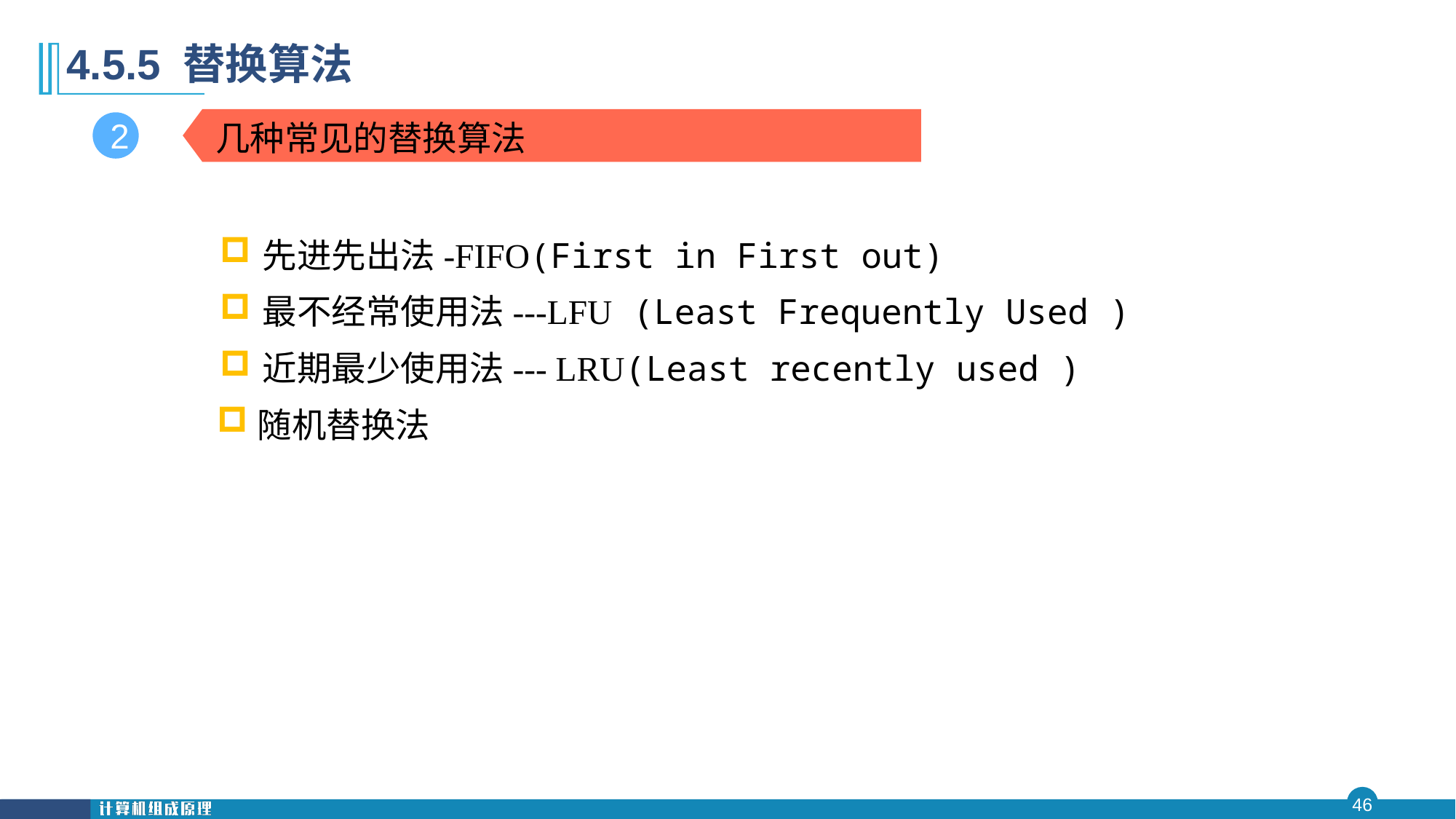

第四 章
4.5.5 替换算法

几种常见的替换算法
2
先进先出法-FIFO(First in First out)
最不经常使用法---LFU (Least Frequently Used )
近期最少使用法--- LRU(Least recently used )
随机替换法